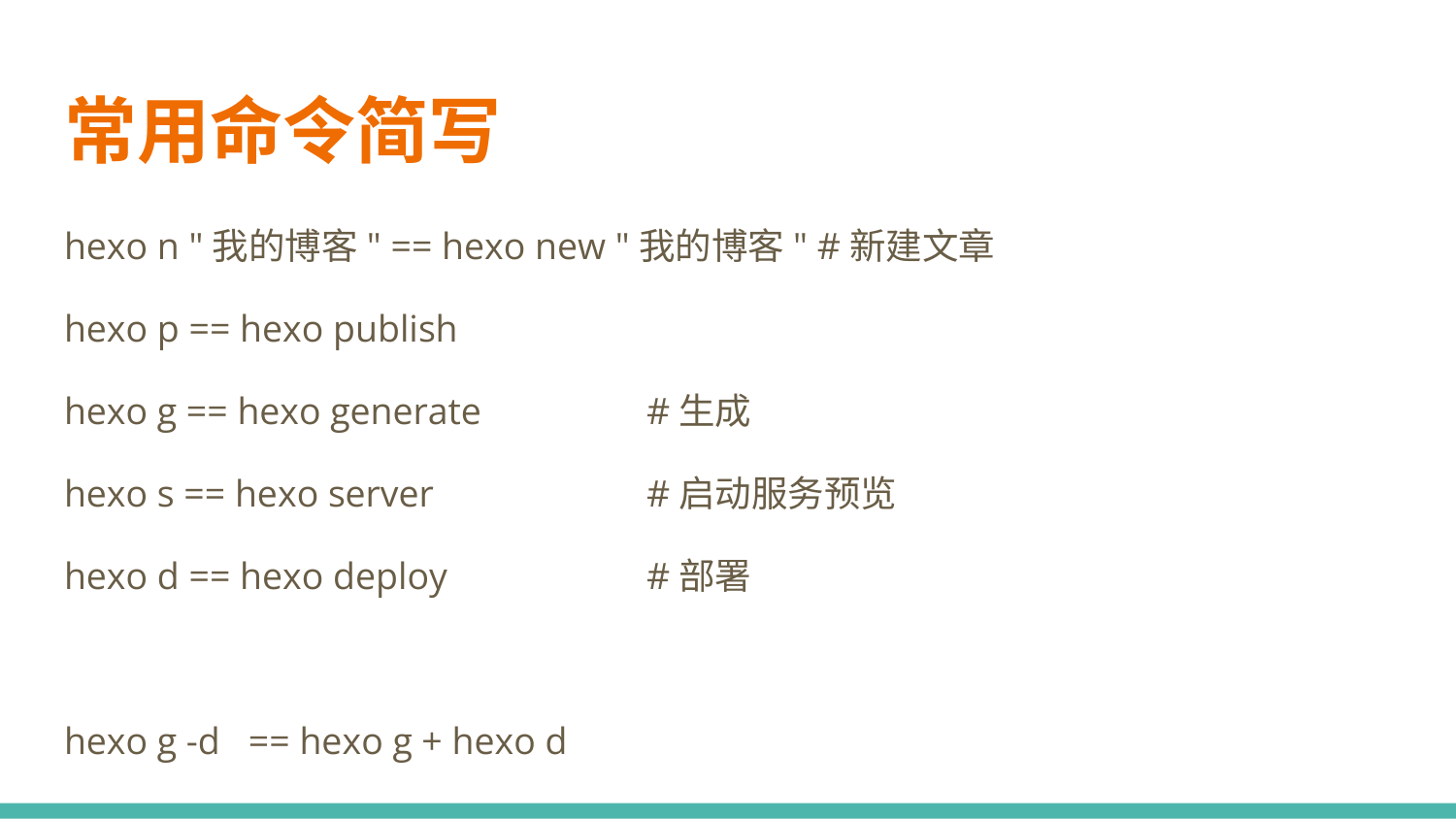

# 常用命令简写
hexo n "我的博客" == hexo new "我的博客" #新建文章
hexo p == hexo publish
hexo g == hexo generate		#生成
hexo s == hexo server 		#启动服务预览
hexo d == hexo deploy		#部署

hexo g -d   == hexo g + hexo d